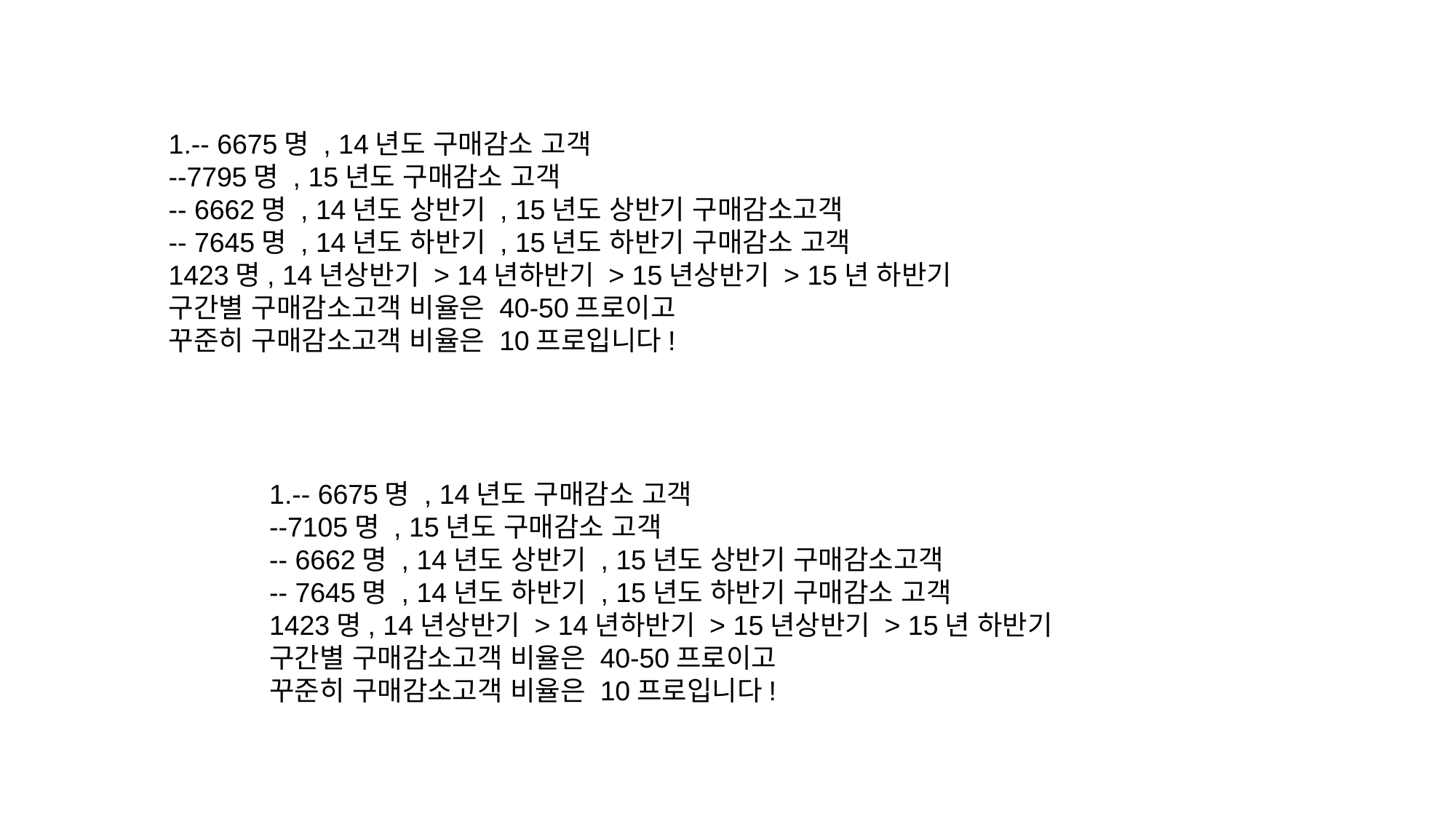

-- 6675명 , 14년도 구매감소 고객
--7795명 , 15년도 구매감소 고객
-- 6662명 , 14년도 상반기 , 15년도 상반기 구매감소고객
-- 7645명 , 14년도 하반기 , 15년도 하반기 구매감소 고객
1423명, 14년상반기 > 14년하반기 > 15년상반기 > 15년 하반기
구간별 구매감소고객 비율은 40-50프로이고
꾸준히 구매감소고객 비율은 10프로입니다!
-- 6675명 , 14년도 구매감소 고객
--7105명 , 15년도 구매감소 고객
-- 6662명 , 14년도 상반기 , 15년도 상반기 구매감소고객
-- 7645명 , 14년도 하반기 , 15년도 하반기 구매감소 고객
1423명, 14년상반기 > 14년하반기 > 15년상반기 > 15년 하반기
구간별 구매감소고객 비율은 40-50프로이고
꾸준히 구매감소고객 비율은 10프로입니다!